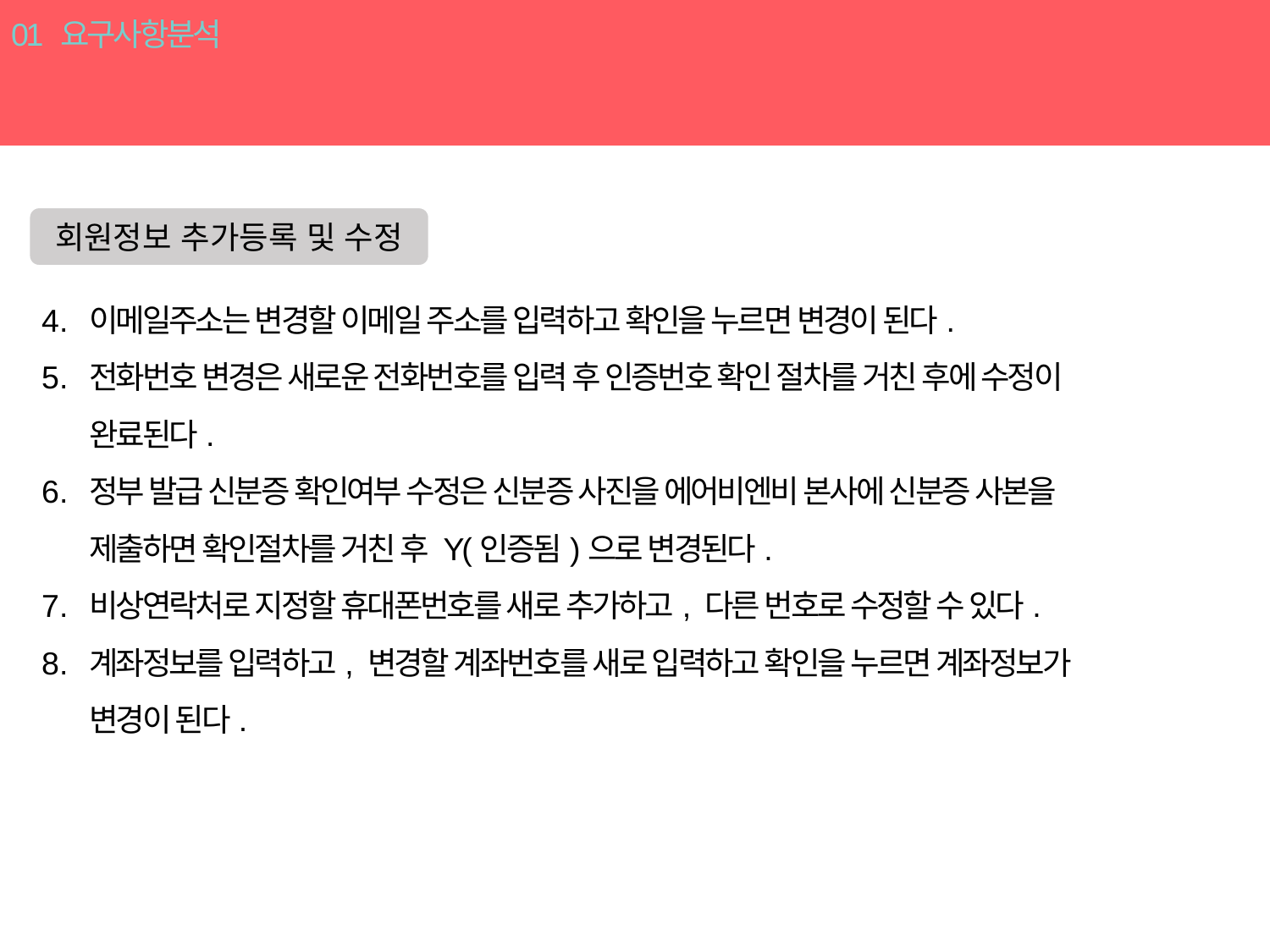

01 요구사항분석
회원
회원정보 추가등록 및 수정
이메일주소는 변경할 이메일 주소를 입력하고 확인을 누르면 변경이 된다.
전화번호 변경은 새로운 전화번호를 입력 후 인증번호 확인 절차를 거친 후에 수정이 완료된다.
정부 발급 신분증 확인여부 수정은 신분증 사진을 에어비엔비 본사에 신분증 사본을 제출하면 확인절차를 거친 후 Y(인증됨)으로 변경된다.
비상연락처로 지정할 휴대폰번호를 새로 추가하고, 다른 번호로 수정할 수 있다.
계좌정보를 입력하고, 변경할 계좌번호를 새로 입력하고 확인을 누르면 계좌정보가 변경이 된다.